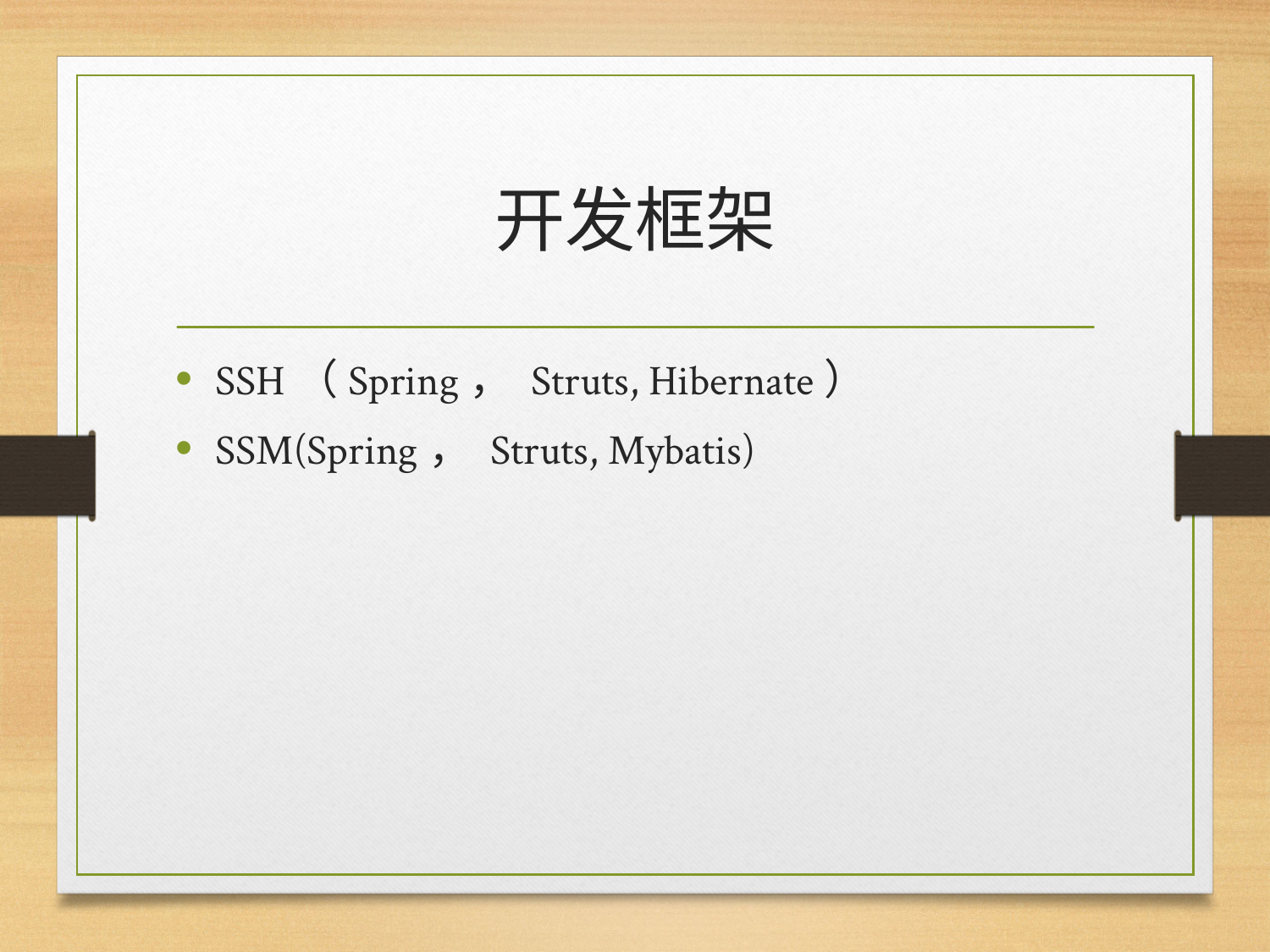

# 开发框架
SSH（Spring， Struts, Hibernate）
SSM(Spring， Struts, Mybatis)